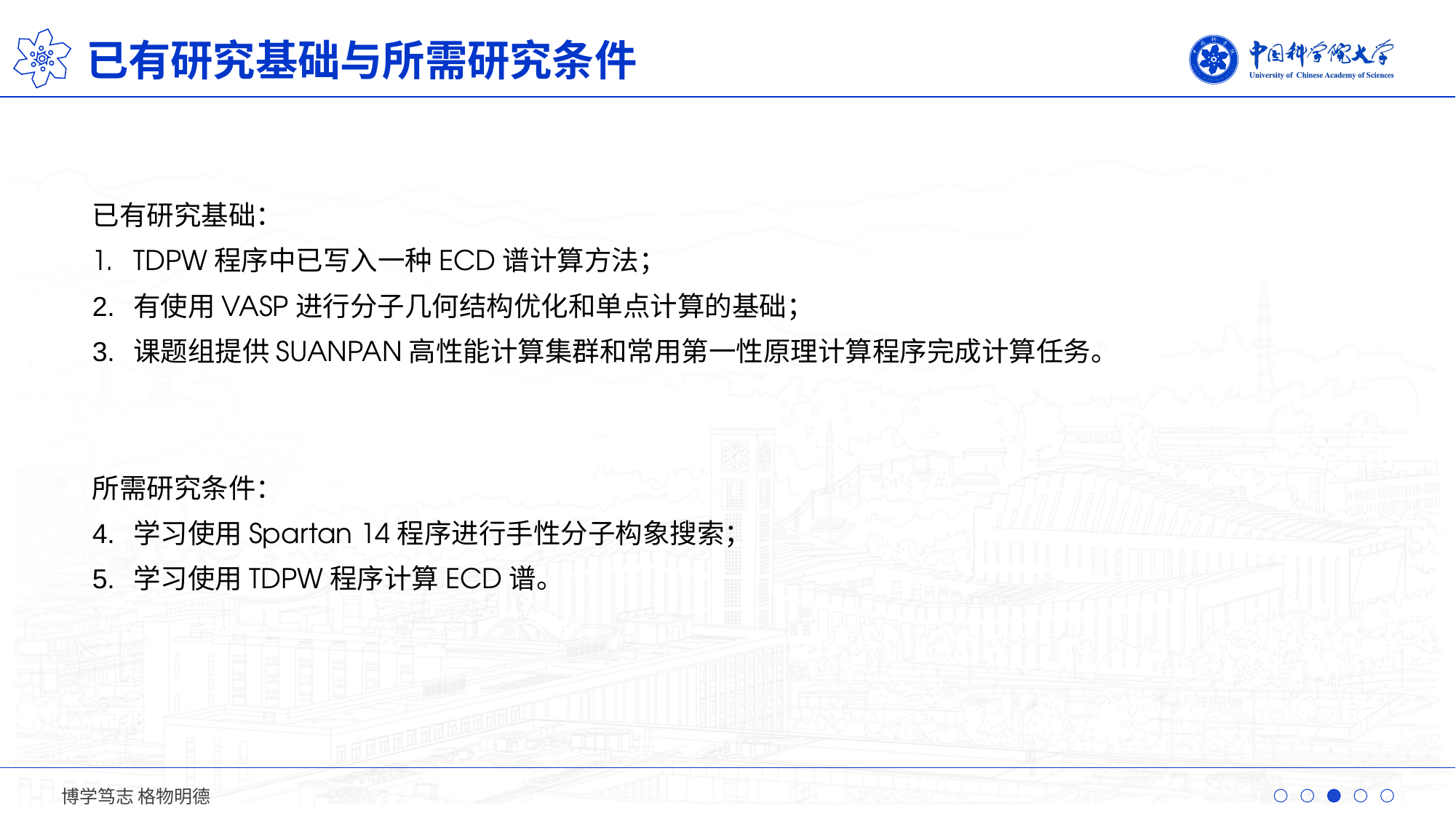

已有研究基础与所需研究条件
已有研究基础：
TDPW程序中已写入一种ECD谱计算方法；
有使用VASP进行分子几何结构优化和单点计算的基础；
课题组提供SUANPAN高性能计算集群和常用第一性原理计算程序完成计算任务。

所需研究条件：
学习使用Spartan 14程序进行手性分子构象搜索；
学习使用TDPW程序计算ECD谱。